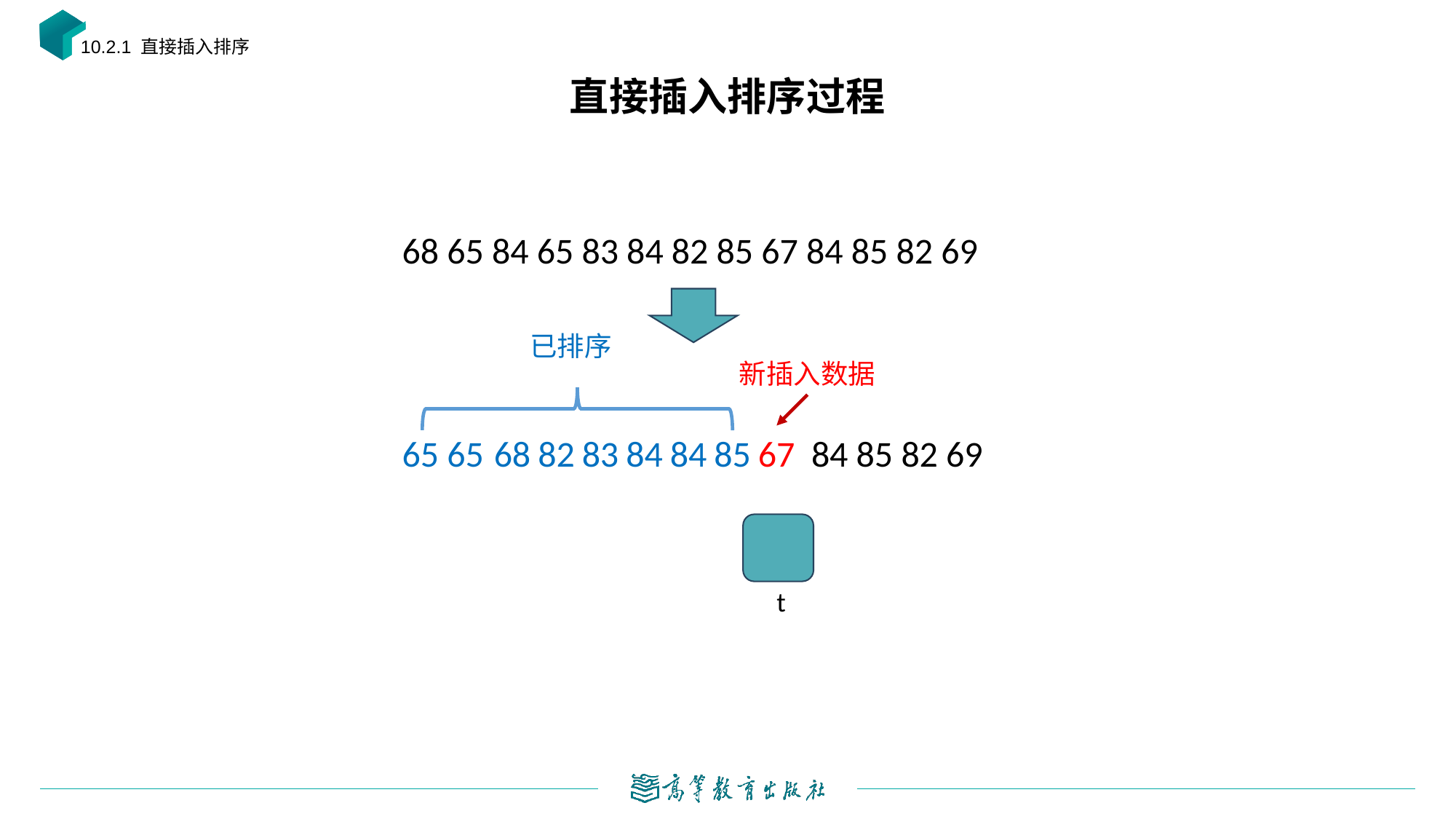

10.2.1 直接插入排序
# 直接插入排序过程
68 65 84 65 83 84 82 85 67 84 85 82 69

已排序
新插入数据
65 65                                        84 85 82 69
68
82
83
84
84
85
67

t